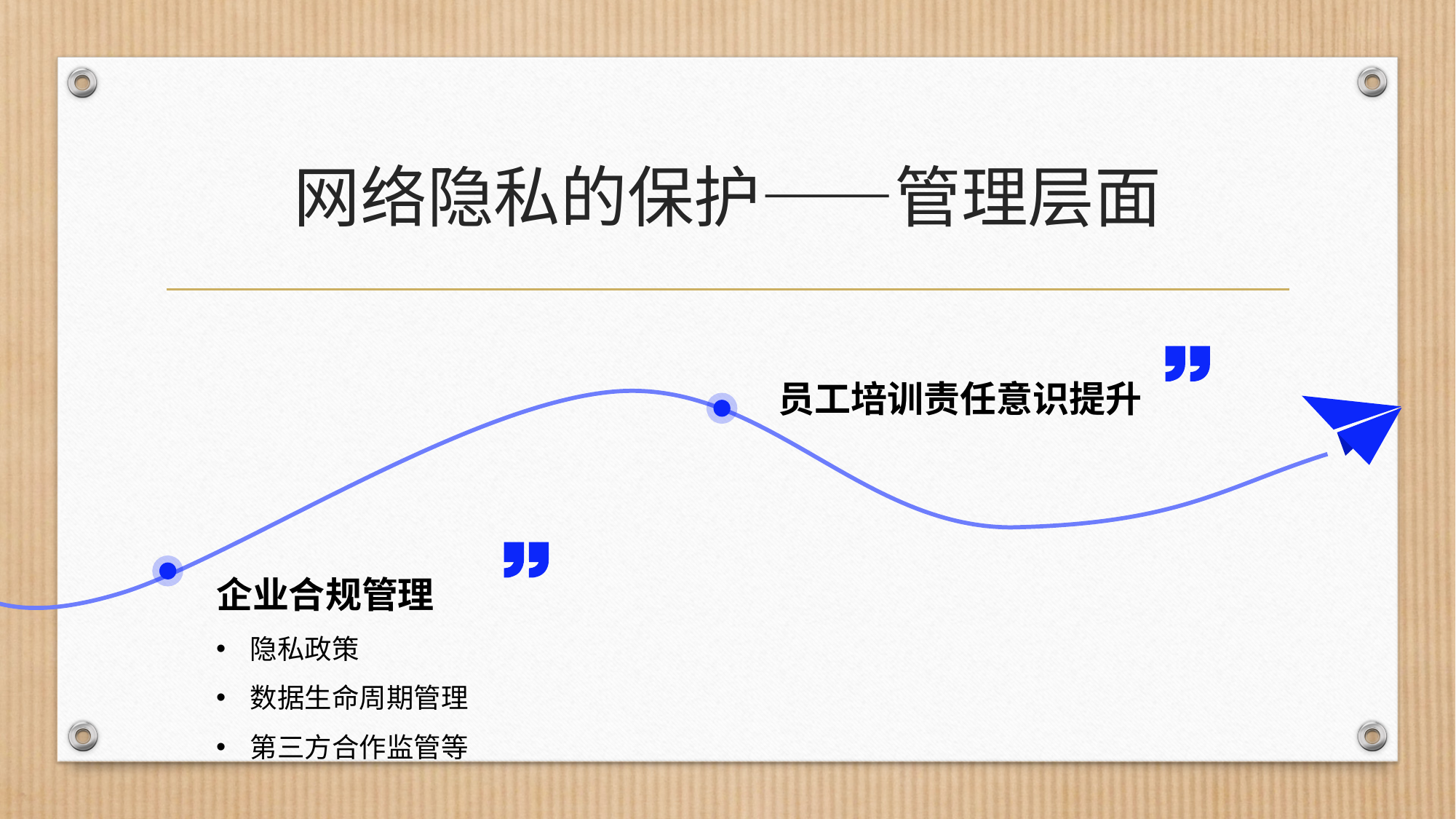

# 网络隐私的保护——管理层面

员工培训责任意识提升

企业合规管理
隐私政策
数据生命周期管理
第三方合作监管等